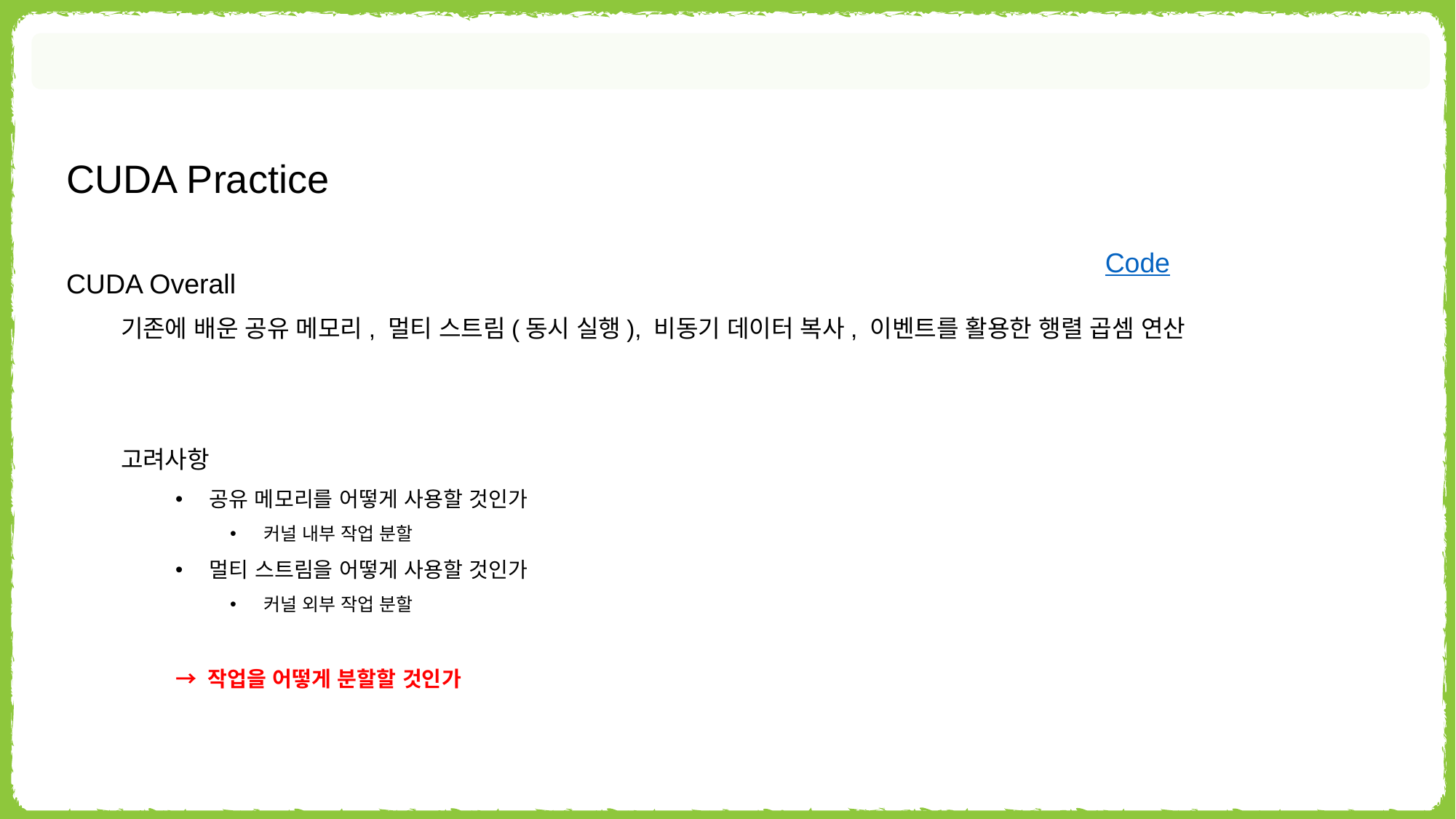

CUDA Practice
Code
CUDA Overall
기존에 배운 공유 메모리, 멀티 스트림(동시 실행), 비동기 데이터 복사, 이벤트를 활용한 행렬 곱셈 연산

고려사항
공유 메모리를 어떻게 사용할 것인가
커널 내부 작업 분할
멀티 스트림을 어떻게 사용할 것인가
커널 외부 작업 분할

→ 작업을 어떻게 분할할 것인가